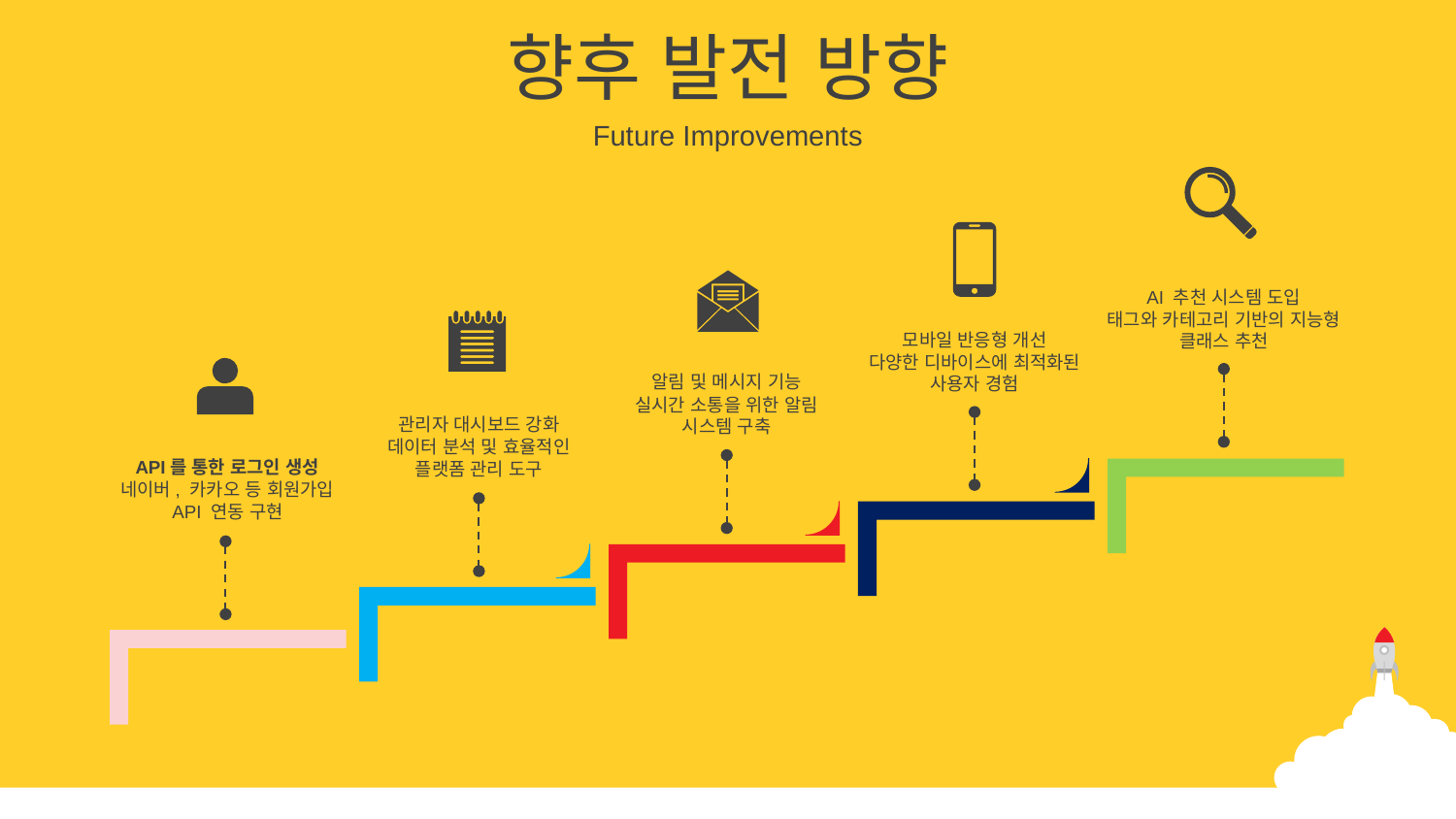

향후 발전 방향
Future Improvements

AI 추천 시스템 도입
태그와 카테고리 기반의 지능형 클래스 추천

모바일 반응형 개선
다양한 디바이스에 최적화된 사용자 경험

알림 및 메시지 기능
실시간 소통을 위한 알림
시스템 구축
관리자 대시보드 강화
데이터 분석 및 효율적인
플랫폼 관리 도구
API를 통한 로그인 생성
네이버, 카카오 등 회원가입
API 연동 구현